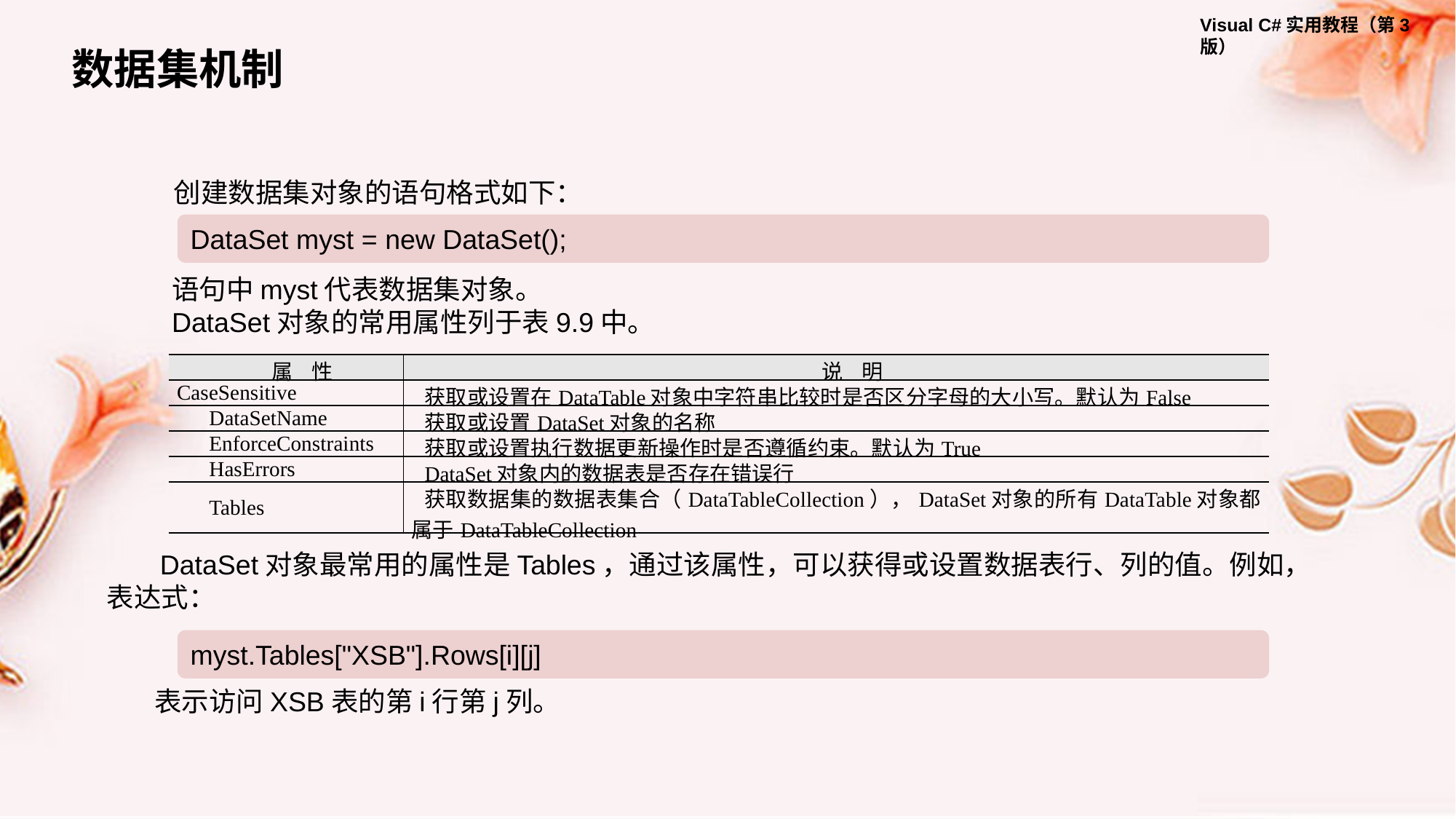

数据集机制
创建数据集对象的语句格式如下：
DataSet myst = new DataSet();
语句中myst代表数据集对象。
DataSet对象的常用属性列于表9.9中。
| 属 性 | 说 明 |
| --- | --- |
| CaseSensitive | 获取或设置在DataTable对象中字符串比较时是否区分字母的大小写。默认为False |
| DataSetName | 获取或设置DataSet对象的名称 |
| EnforceConstraints | 获取或设置执行数据更新操作时是否遵循约束。默认为True |
| HasErrors | DataSet对象内的数据表是否存在错误行 |
| Tables | 获取数据集的数据表集合（DataTableCollection），DataSet对象的所有DataTable对象都属于DataTableCollection |
DataSet对象最常用的属性是Tables，通过该属性，可以获得或设置数据表行、列的值。例如，表达式：
myst.Tables["XSB"].Rows[i][j]
表示访问XSB表的第i行第j列。